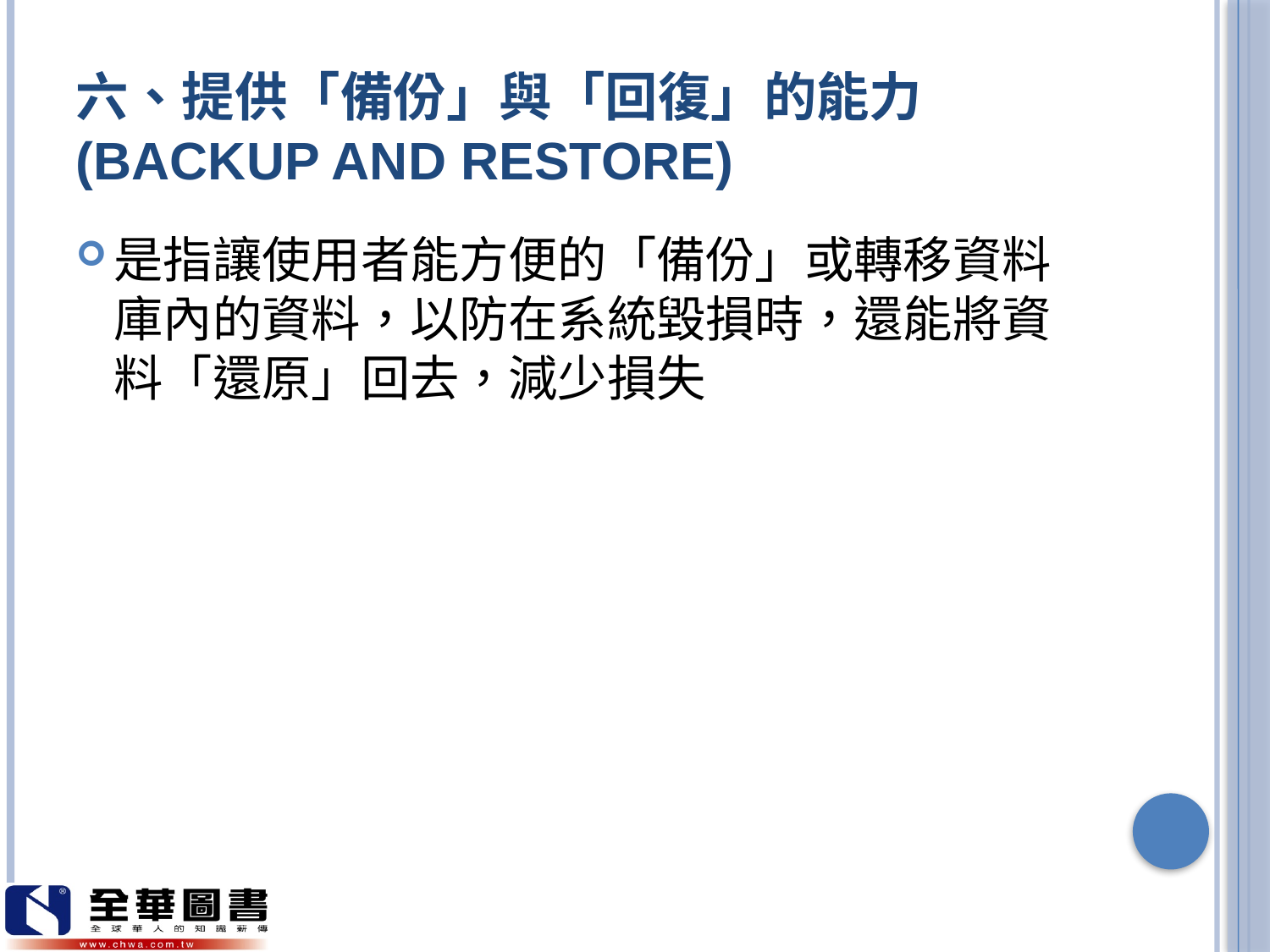

# 六、提供「備份」與「回復」的能力(Backup and Restore)
是指讓使用者能方便的「備份」或轉移資料庫內的資料，以防在系統毀損時，還能將資料「還原」回去，減少損失